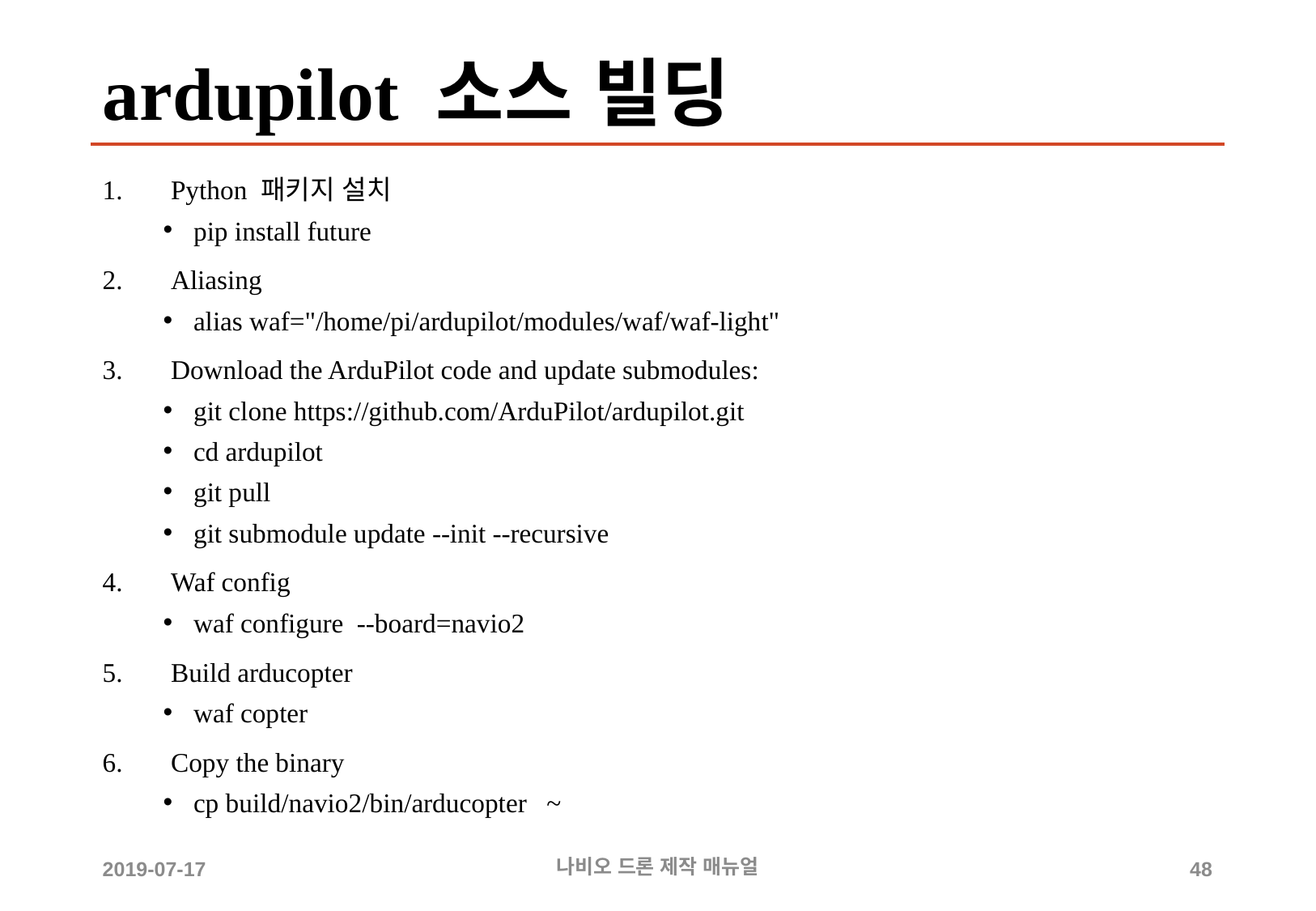

# ardupilot 소스 빌딩
Python 패키지 설치
pip install future
Aliasing
alias waf="/home/pi/ardupilot/modules/waf/waf-light"
Download the ArduPilot code and update submodules:
git clone https://github.com/ArduPilot/ardupilot.git
cd ardupilot
git pull
git submodule update --init --recursive
Waf config
waf configure  --board=navio2
Build arducopter
waf copter
Copy the binary
cp build/navio2/bin/arducopter   ~
2019-07-17
나비오 드론 제작 매뉴얼
48